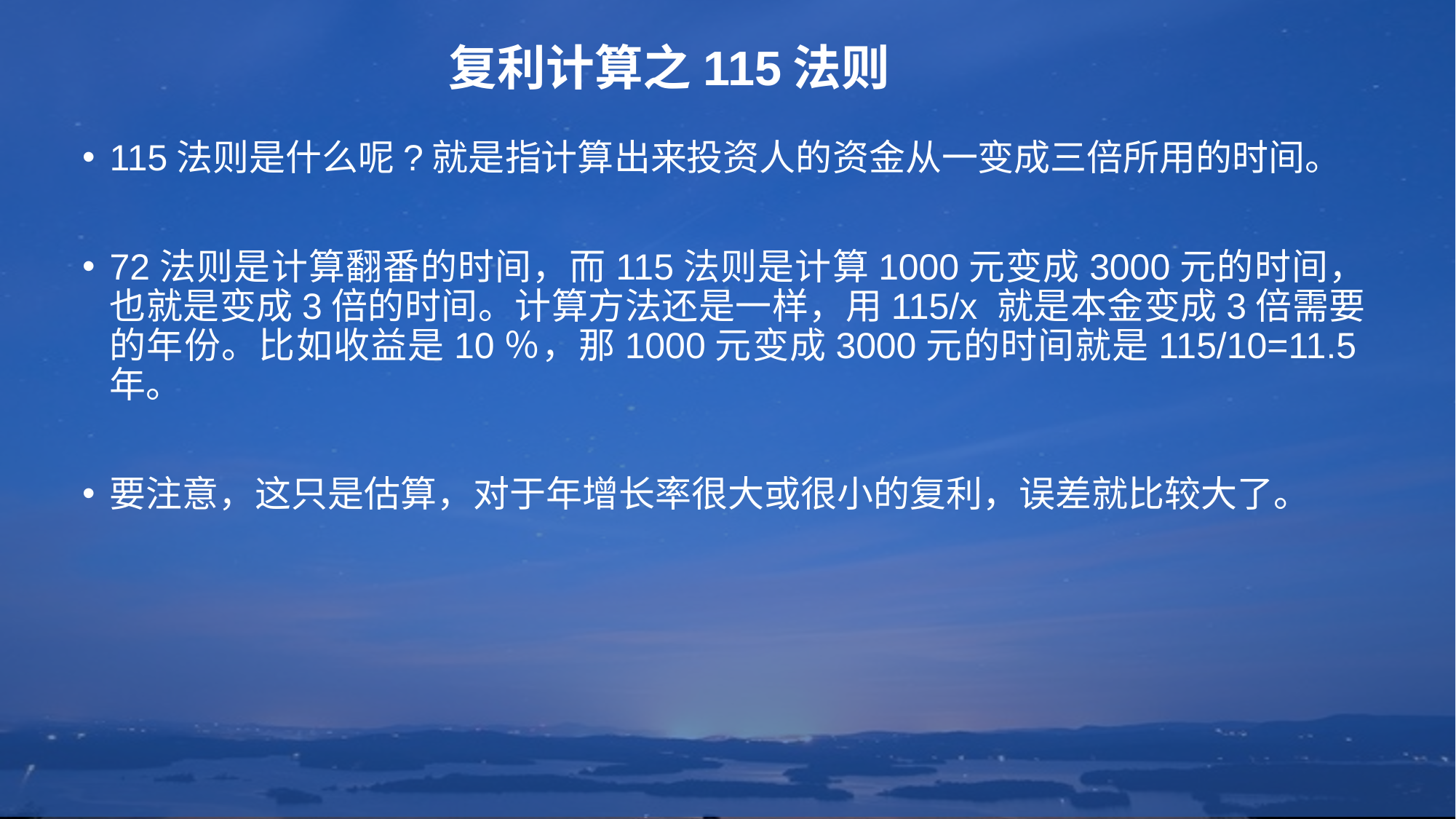

# 复利计算之115法则
115法则是什么呢?就是指计算出来投资人的资金从一变成三倍所用的时间。

72法则是计算翻番的时间，而115法则是计算1000元变成3000元的时间，也就是变成3倍的时间。计算方法还是一样，用115/x 就是本金变成3倍需要的年份。比如收益是10％，那1000元变成3000元的时间就是115/10=11.5年。

要注意，这只是估算，对于年增长率很大或很小的复利，误差就比较大了。